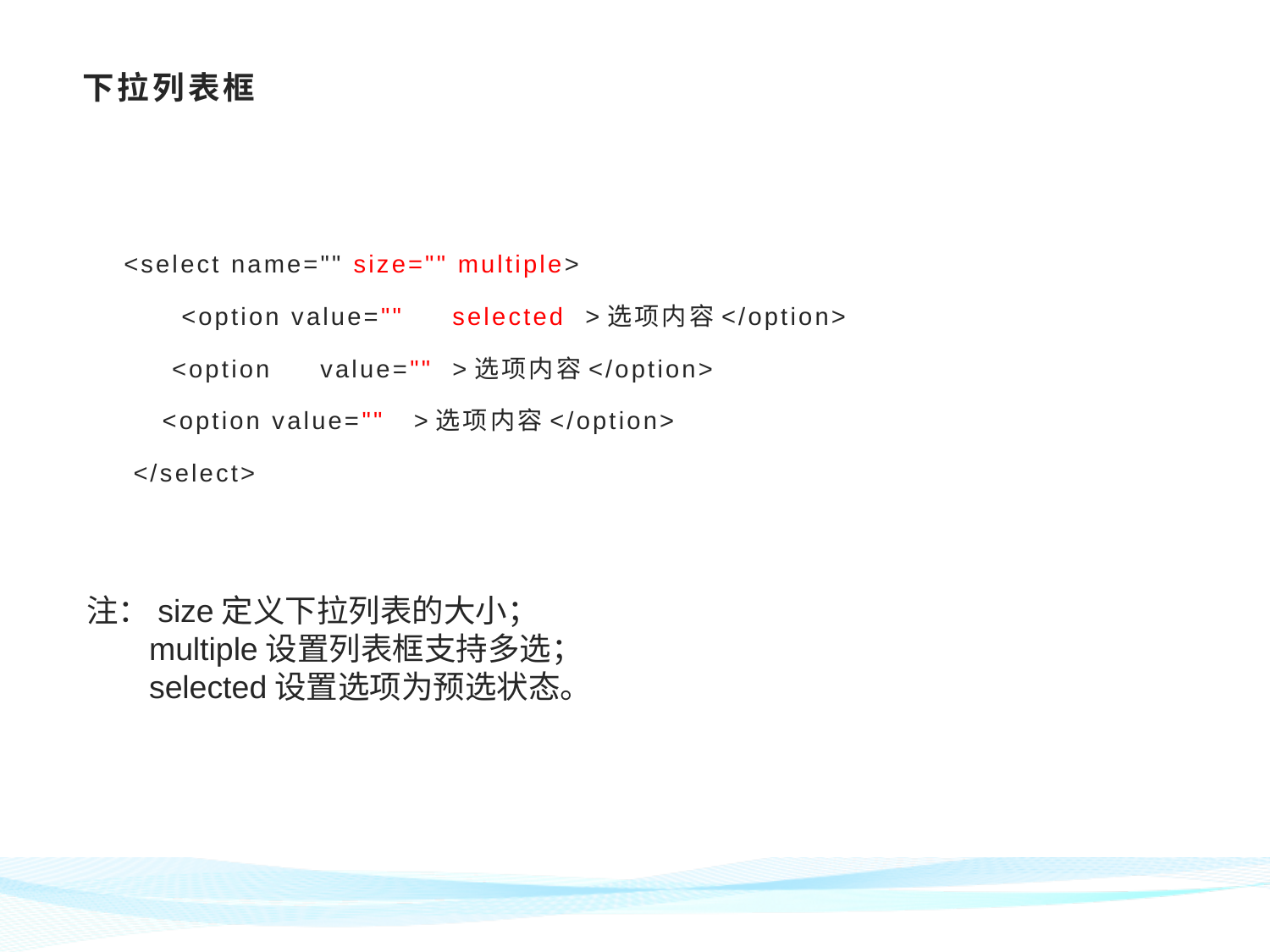

# 下拉列表框
<select name="" size="" multiple>
      <option value=""     selected  >选项内容</option>
     <option     value=""  >选项内容</option>
    <option value=""   >选项内容</option>
 </select>
注：size定义下拉列表的大小；
multiple设置列表框支持多选；
selected设置选项为预选状态。